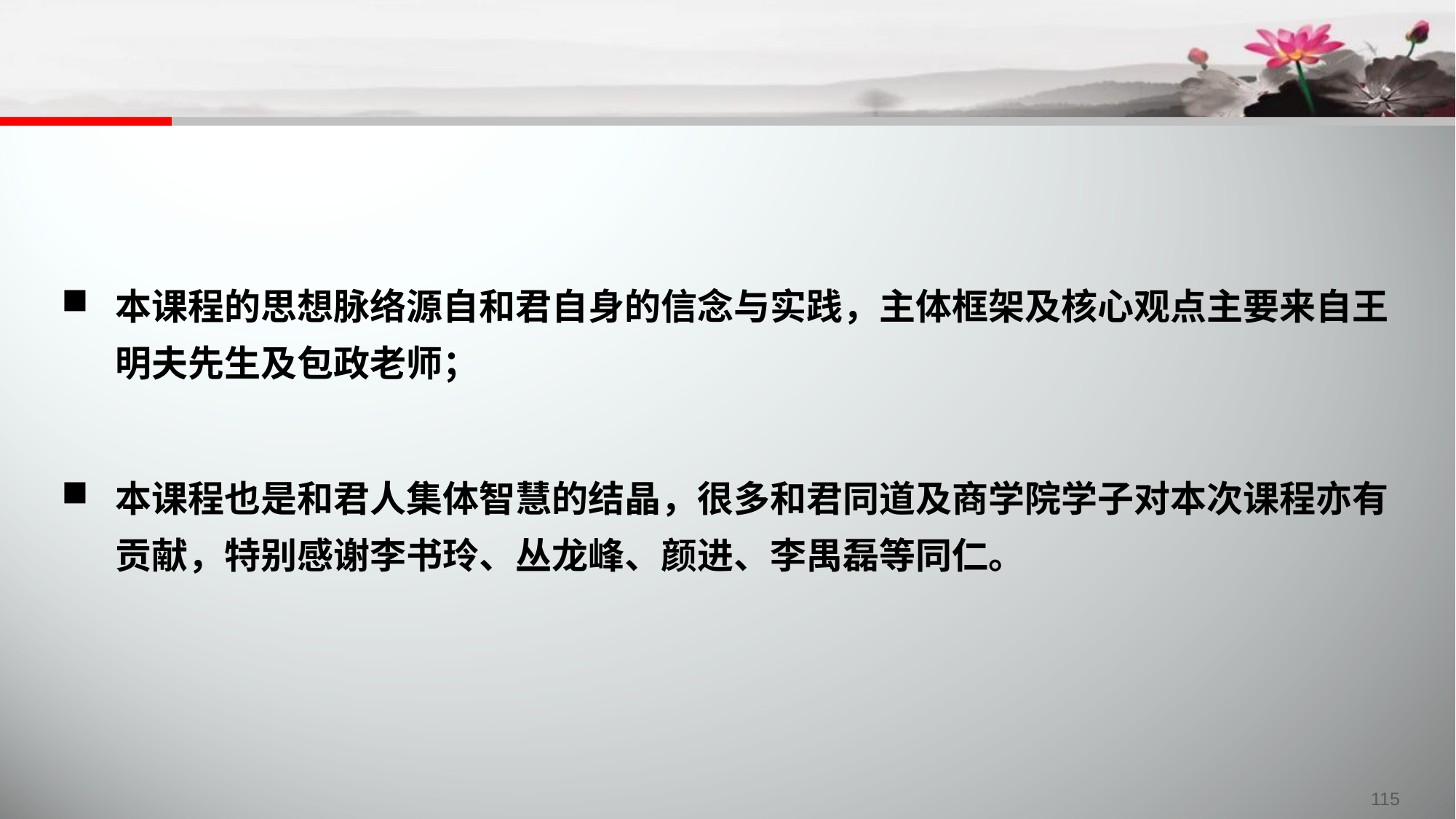

本课程的思想脉络源自和君自身的信念与实践，主体框架及核心观点主要来自王明夫先生及包政老师；

本课程也是和君人集体智慧的结晶，很多和君同道及商学院学子对本次课程亦有贡献，特别感谢李书玲、丛龙峰、颜进、李禺磊等同仁。
115